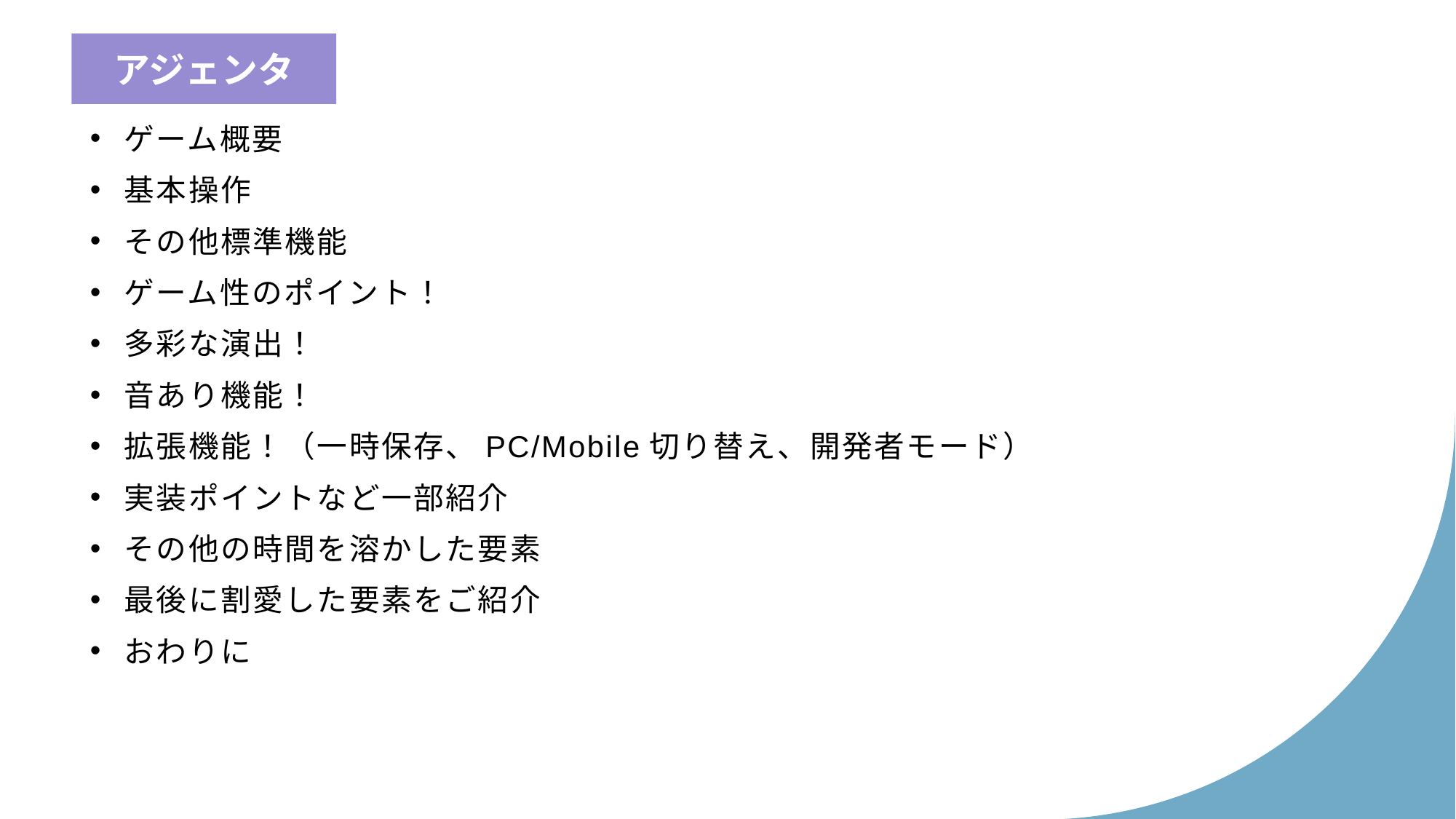

ゲーム概要
基本操作
その他標準機能
ゲーム性のポイント！
多彩な演出！
音あり機能！
拡張機能！（一時保存、PC/Mobile切り替え、開発者モード）
実装ポイントなど一部紹介
その他の時間を溶かした要素
最後に割愛した要素をご紹介
おわりに

アジェンタ